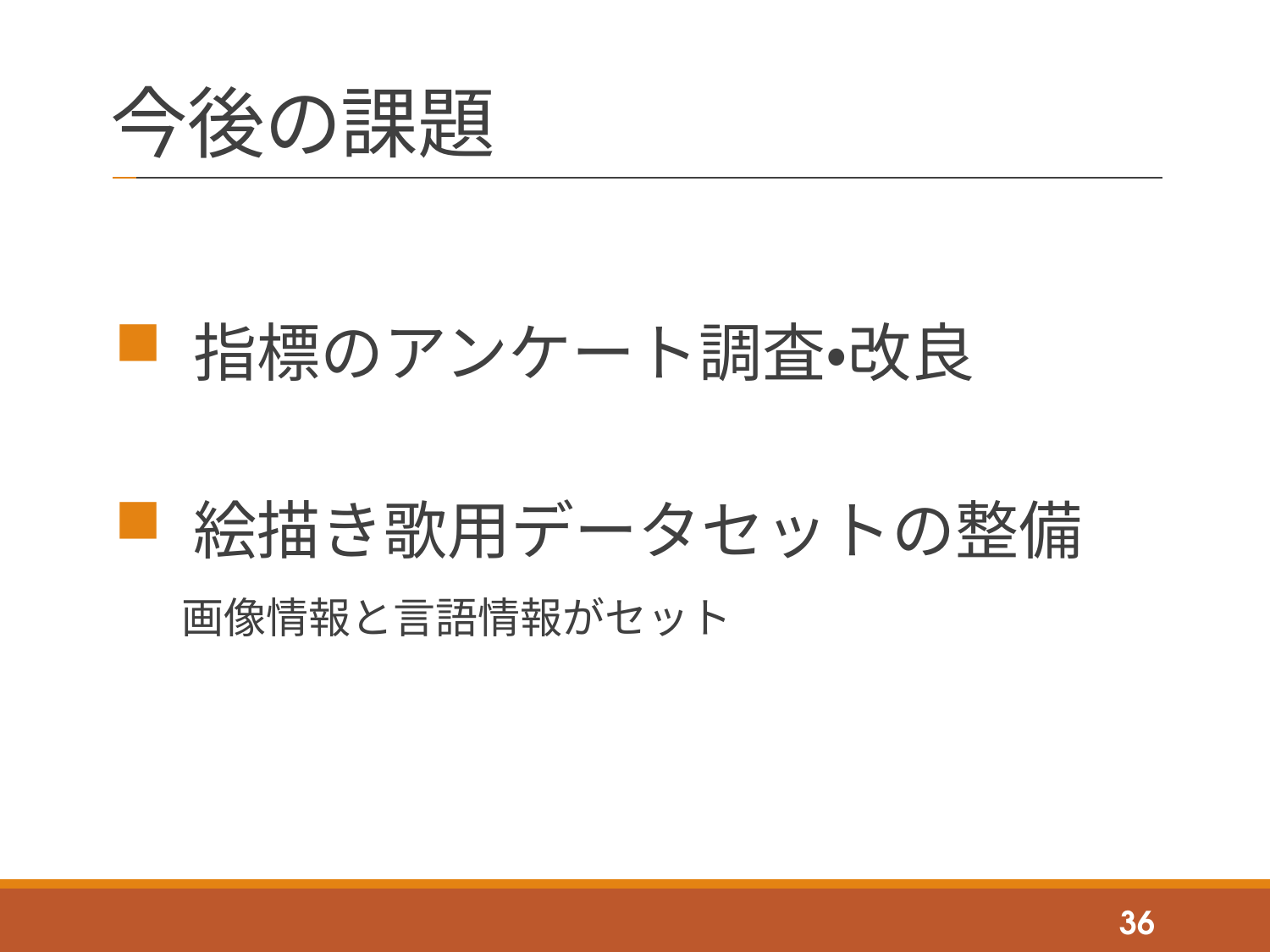

# 今後の課題
指標のアンケート調査・改良
絵描き歌用データセットの整備
      画像情報と言語情報がセット
36